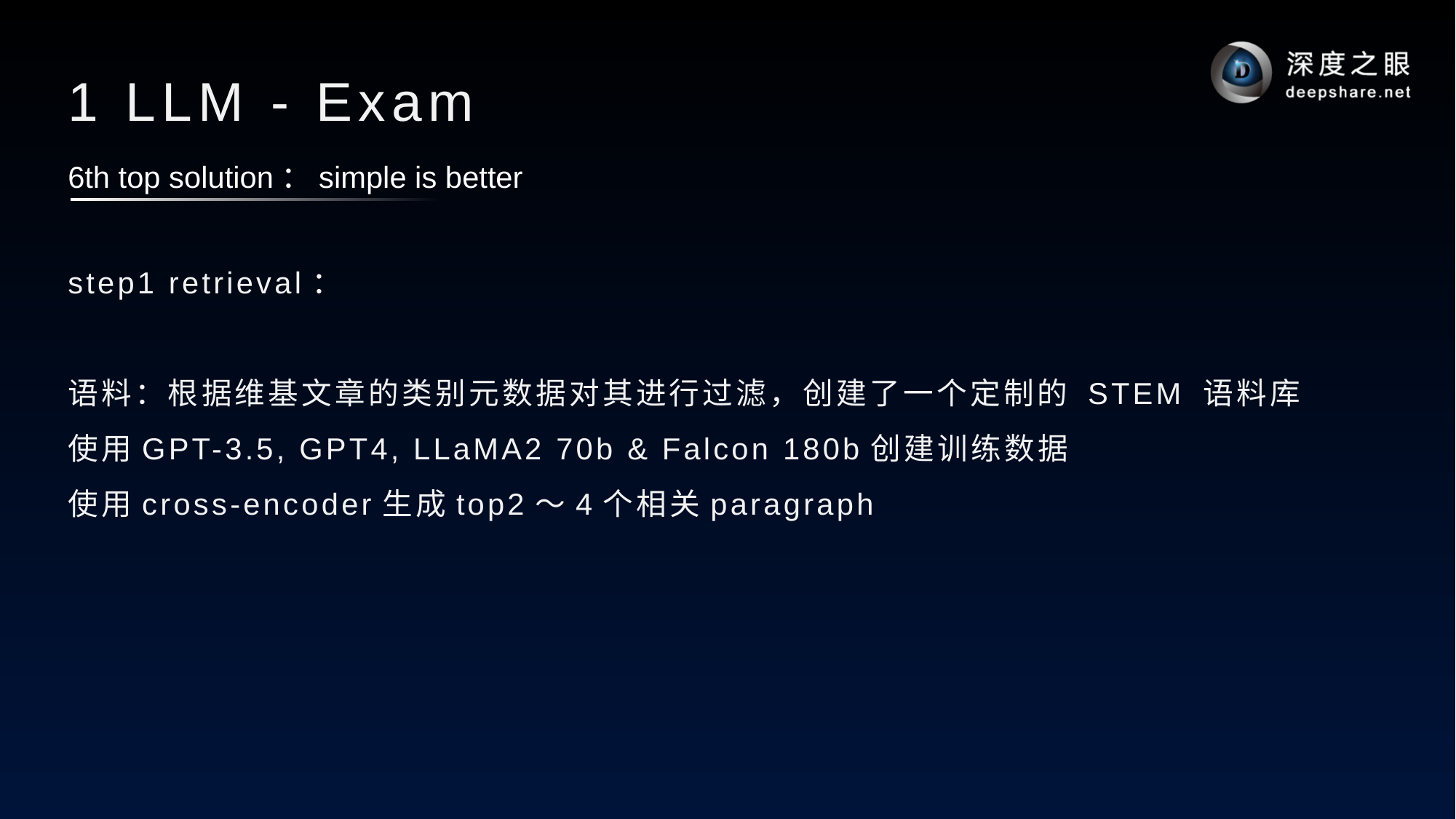

# 1 LLM - Exam
6th top solution：simple is better
step1 retrieval：

语料：根据维基文章的类别元数据对其进行过滤，创建了一个定制的 STEM 语料库
使用GPT-3.5, GPT4, LLaMA2 70b & Falcon 180b创建训练数据
使用cross-encoder生成top2～4个相关paragraph